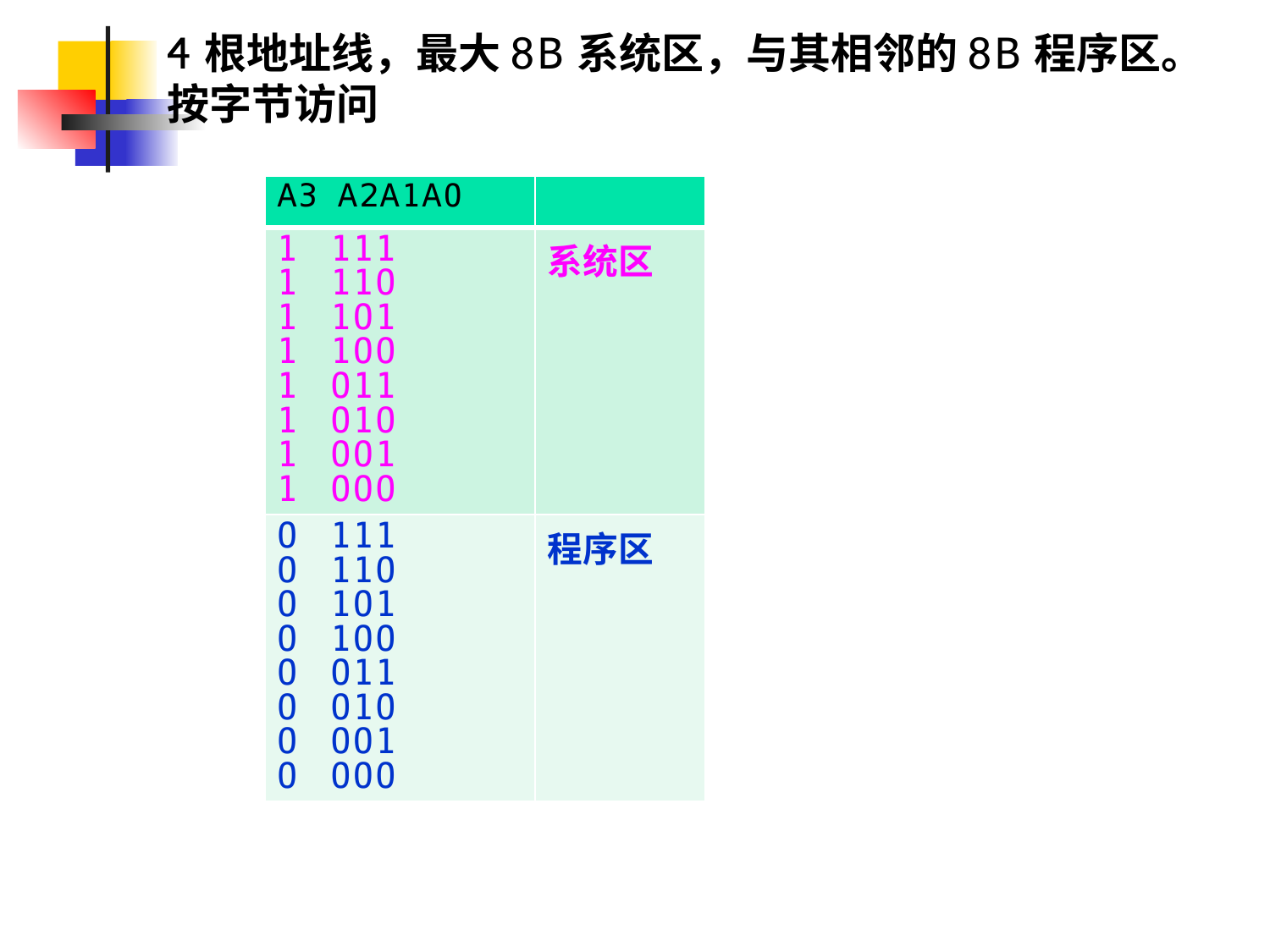

# 4根地址线，最大8B系统区，与其相邻的8B程序区。按字节访问
| A3 A2A1A0 |  |
| --- | --- |
| 1 111 1 110 1 101 1 100 1 011 1 010 1 001 1 000 | 系统区 |
| 0 111 0 110 0 101 0 100 0 011 0 010 0 001 0 000 | 程序区 |